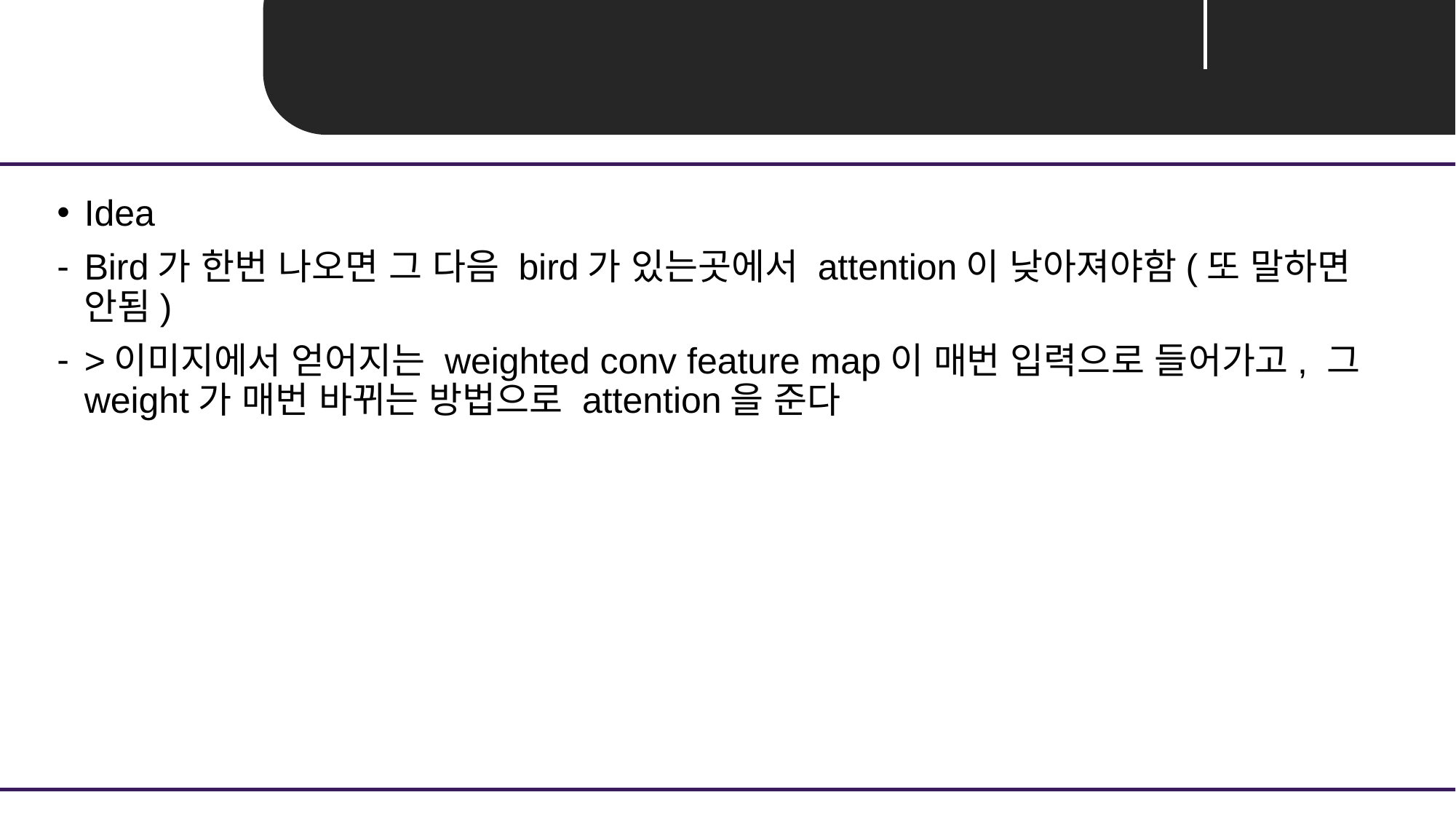

Idea
Bird가 한번 나오면 그 다음 bird가 있는곳에서 attention이 낮아져야함(또 말하면 안됨)
>이미지에서 얻어지는 weighted conv feature map이 매번 입력으로 들어가고, 그 weight가 매번 바뀌는 방법으로 attention을 준다